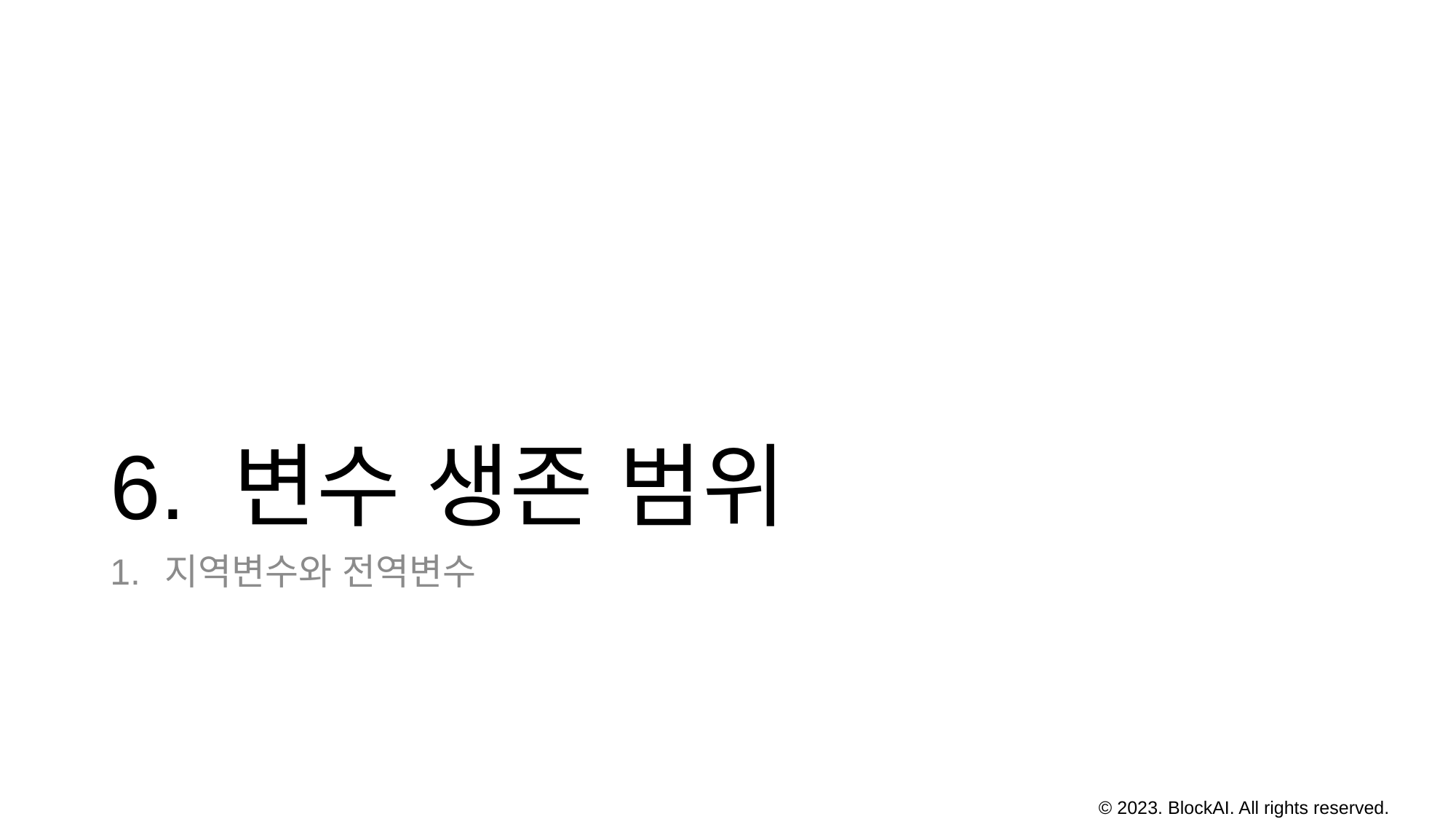

# 6. 변수 생존 범위
지역변수와 전역변수